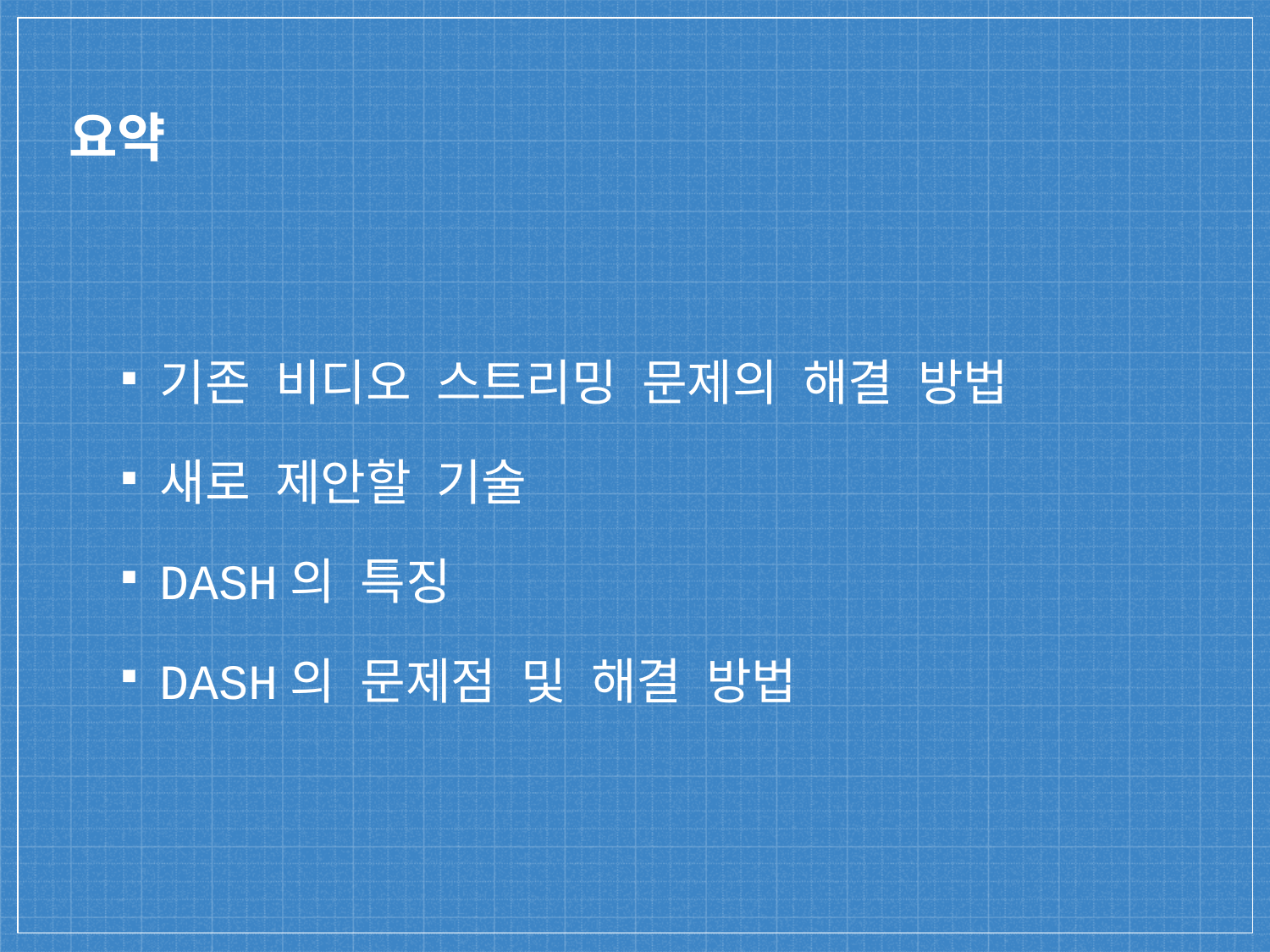

# 요약
기존 비디오 스트리밍 문제의 해결 방법
새로 제안할 기술
DASH의 특징
DASH의 문제점 및 해결 방법